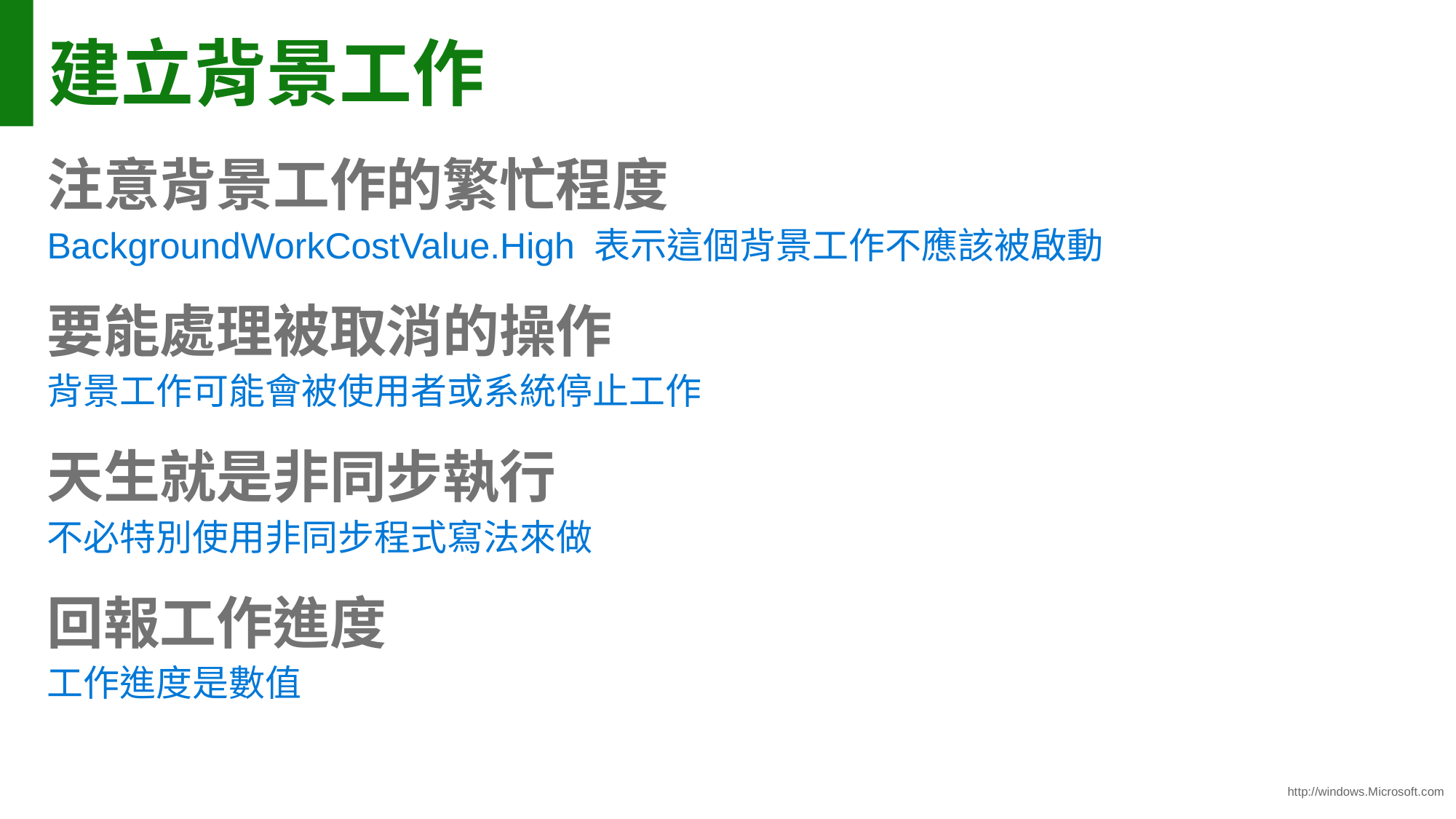

# 建立背景工作
注意背景工作的繁忙程度
BackgroundWorkCostValue.High 表示這個背景工作不應該被啟動
要能處理被取消的操作
背景工作可能會被使用者或系統停止工作
天生就是非同步執行
不必特別使用非同步程式寫法來做
回報工作進度
工作進度是數值